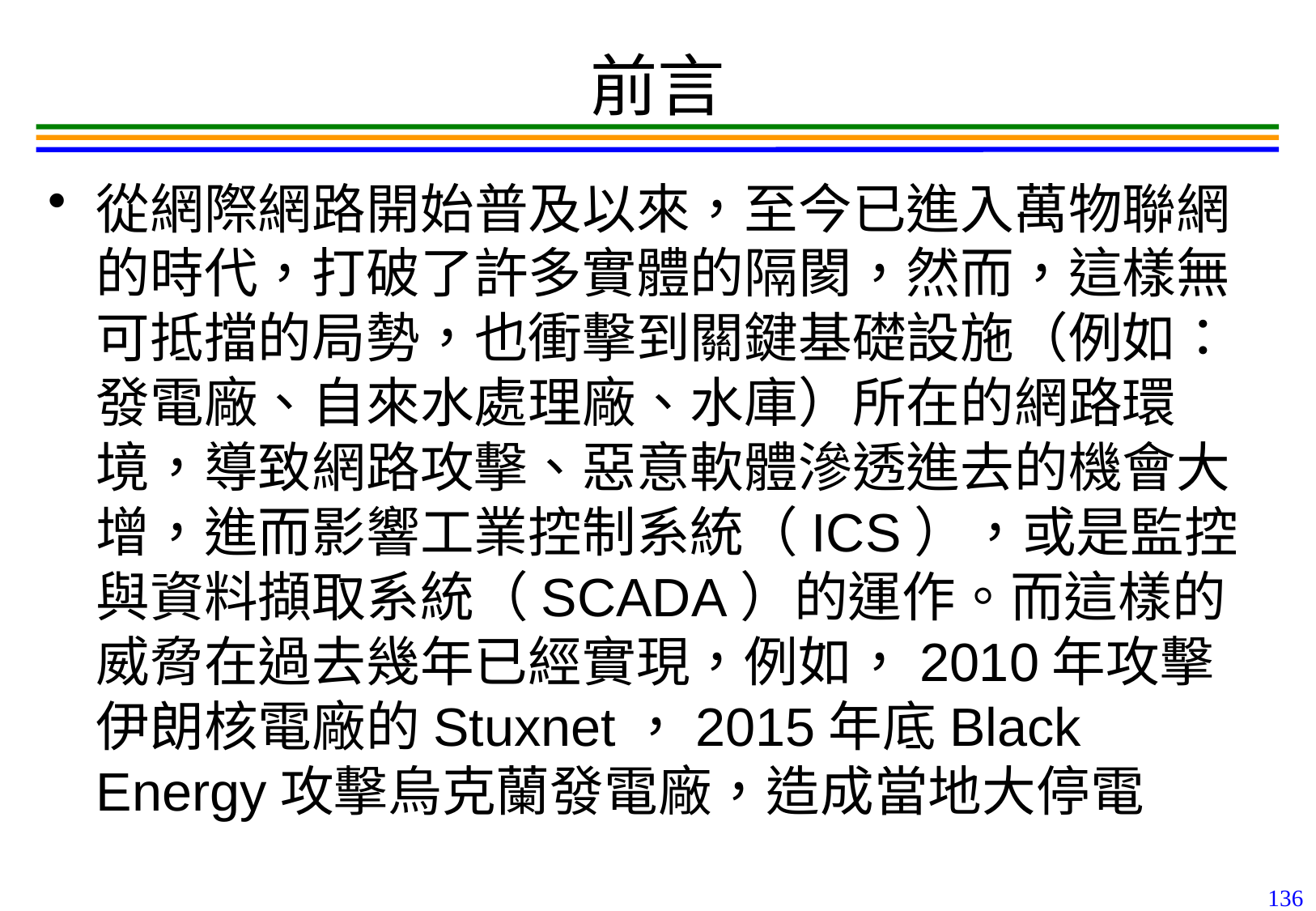

136
# 前言
從網際網路開始普及以來，至今已進入萬物聯網的時代，打破了許多實體的隔閡，然而，這樣無可抵擋的局勢，也衝擊到關鍵基礎設施（例如：發電廠、自來水處理廠、水庫）所在的網路環境，導致網路攻擊、惡意軟體滲透進去的機會大增，進而影響工業控制系統（ICS），或是監控與資料擷取系統（SCADA）的運作。而這樣的威脅在過去幾年已經實現，例如，2010年攻擊伊朗核電廠的Stuxnet，2015年底Black Energy攻擊烏克蘭發電廠，造成當地大停電